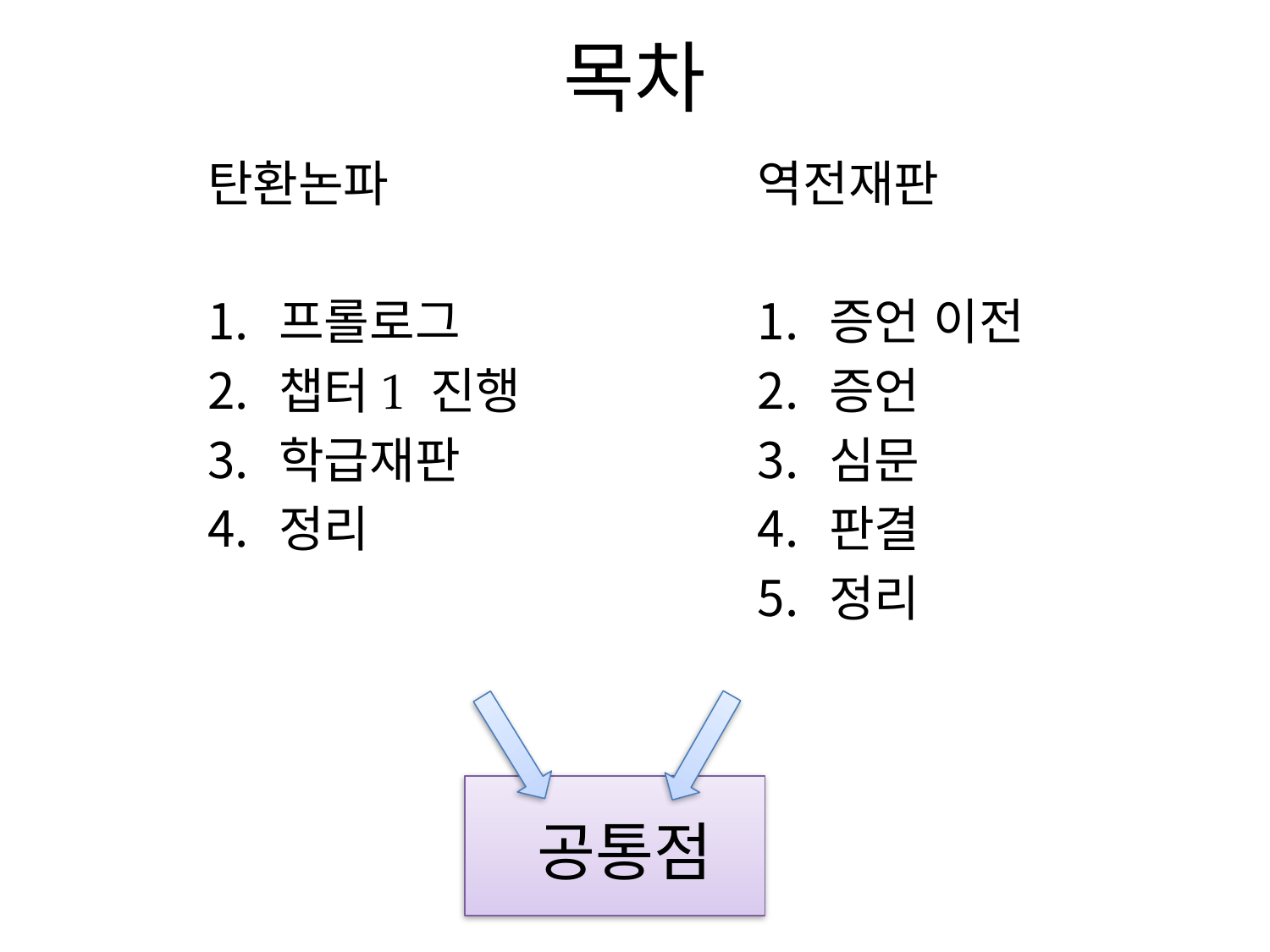

# 목차
탄환논파

프롤로그
챕터1 진행
학급재판
정리
역전재판

증언 이전
증언
심문
판결
정리

 공통점